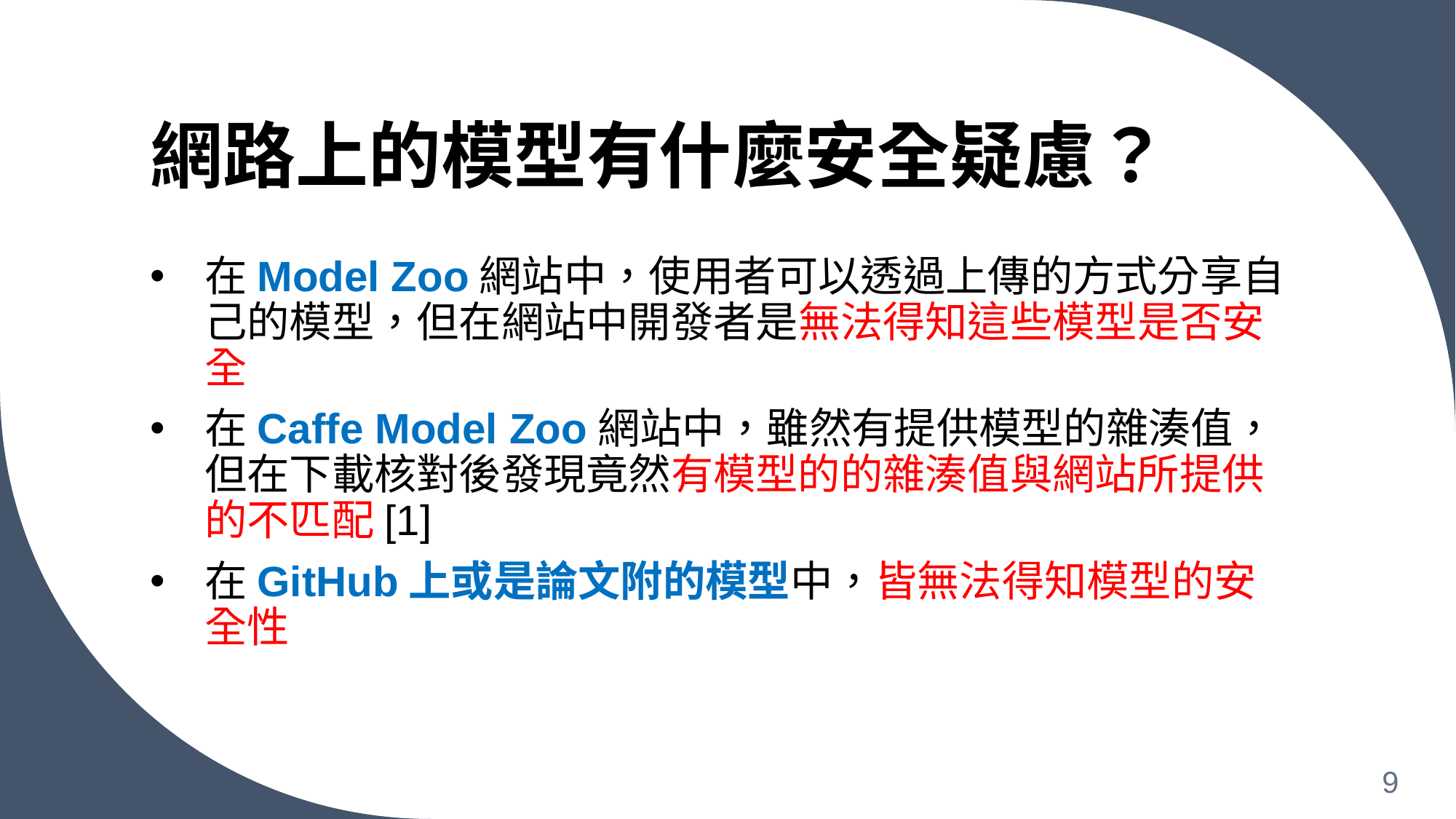

# 網路上的模型有什麼安全疑慮？
在Model Zoo網站中，使用者可以透過上傳的方式分享自己的模型，但在網站中開發者是無法得知這些模型是否安全
在Caffe Model Zoo網站中，雖然有提供模型的雜湊值，但在下載核對後發現竟然有模型的的雜湊值與網站所提供的不匹配[1]
在GitHub上或是論文附的模型中，皆無法得知模型的安全性
9